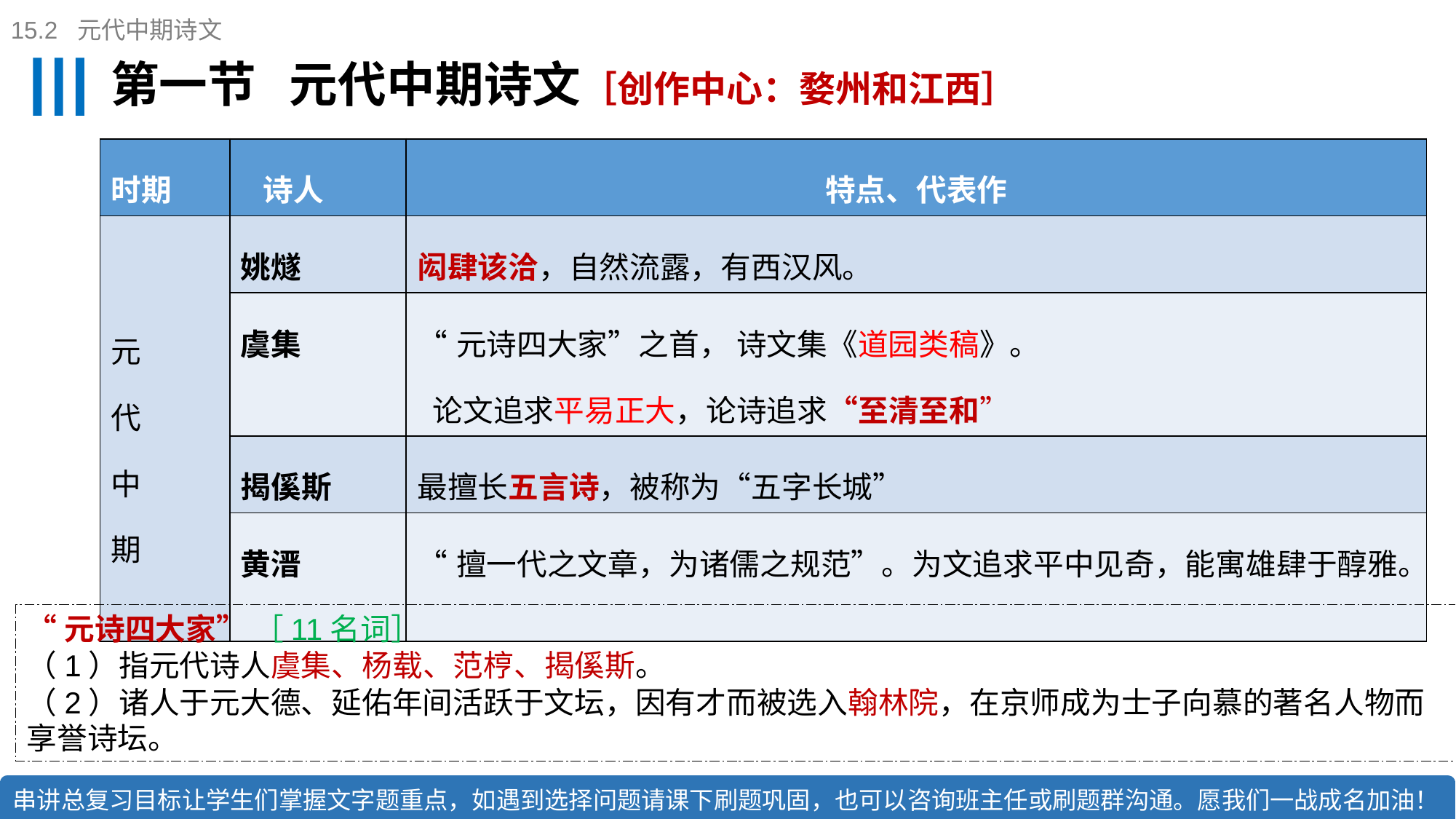

15.2  元代中期诗文
# 第一节   元代中期诗文［创作中心：婺州和江西］
| 时期 | 诗人 | 特点、代表作 |
| --- | --- | --- |
| 元 代 中 期 | 姚燧 | 闳肆该洽，自然流露，有西汉风。 |
|  | 虞集 | “元诗四大家”之首， 诗文集《道园类稿》。 论文追求平易正大，论诗追求“至清至和” |
|  | 揭傒斯 | 最擅长五言诗，被称为“五字长城” |
|  | 黄溍 | “擅一代之文章，为诸儒之规范”。为文追求平中见奇，能寓雄肆于醇雅。 |
“元诗四大家” ［11名词］
（1）指元代诗人虞集、杨载、范梈、揭傒斯。
（2）诸人于元大德、延佑年间活跃于文坛，因有才而被选入翰林院，在京师成为士子向慕的著名人物而享誉诗坛。